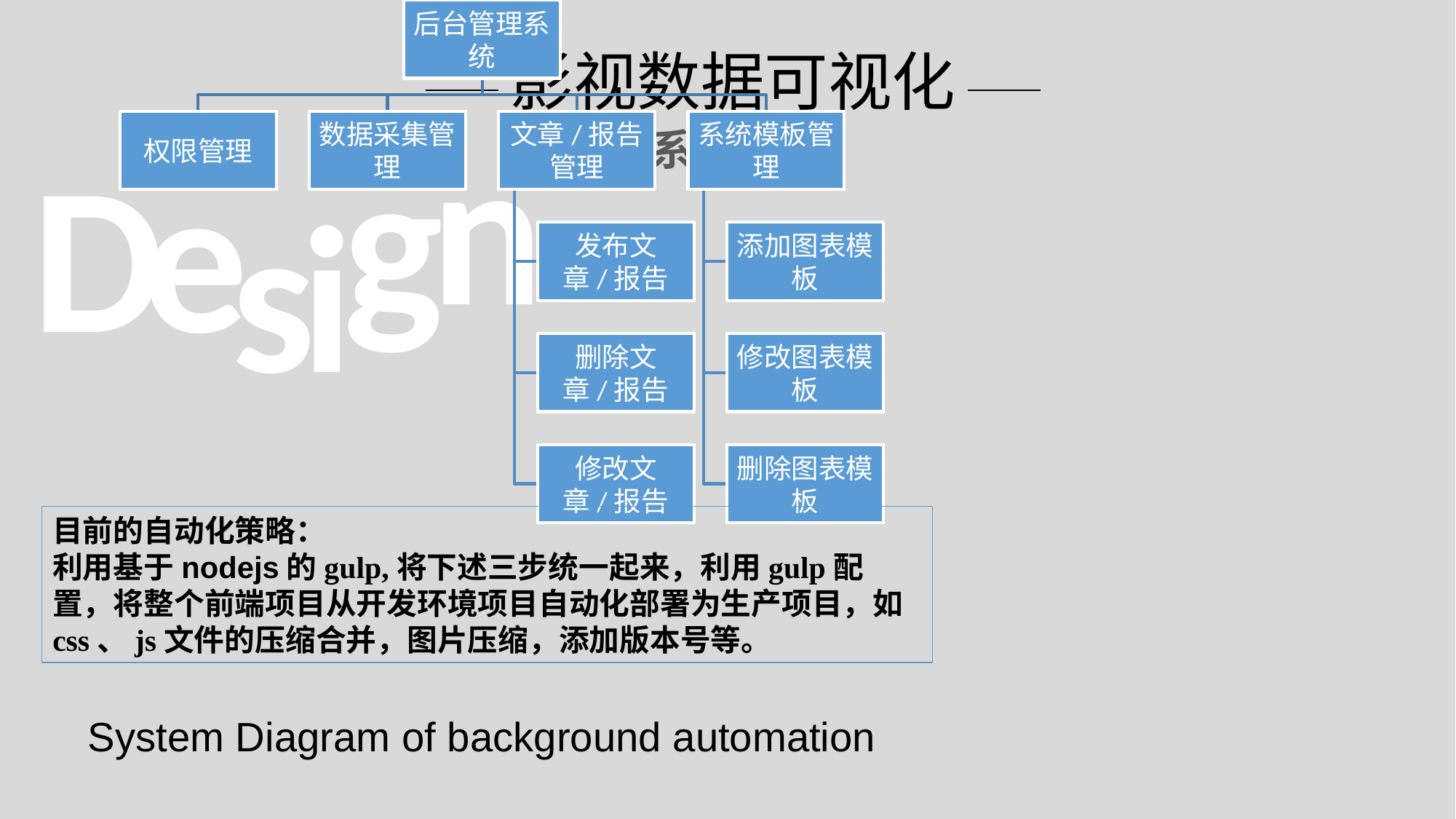

影视数据可视化

n
g
系统设计
D
e
s
i

后台管理系统
权限管理
数据采集管理
文章/报告管理
发布文章/报告
删除文章/报告
修改文章/报告
系统模板管理
添加图表模板
修改图表模板
删除图表模板

目前的自动化策略：
利用基于nodejs的gulp,将下述三步统一起来，利用gulp配置，将整个前端项目从开发环境项目自动化部署为生产项目，如css、js文件的压缩合并，图片压缩，添加版本号等。
 System Diagram of background automation